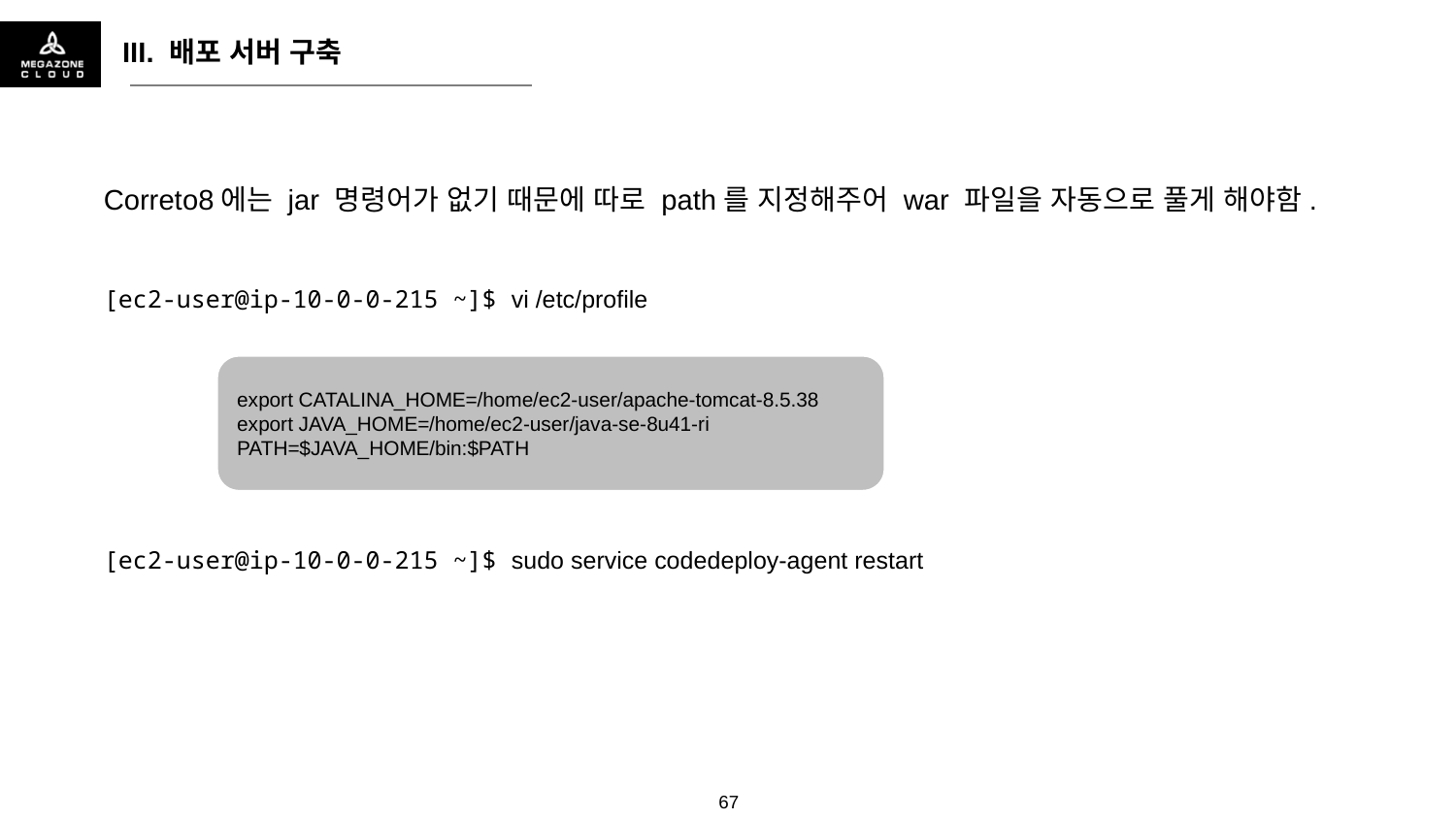

III. 배포 서버 구축
Correto8에는 jar 명령어가 없기 때문에 따로 path를 지정해주어 war 파일을 자동으로 풀게 해야함.

[ec2-user@ip-10-0-0-215 ~]$ vi /etc/profile

[ec2-user@ip-10-0-0-215 ~]$ sudo service codedeploy-agent restart

export CATALINA_HOME=/home/ec2-user/apache-tomcat-8.5.38
export JAVA_HOME=/home/ec2-user/java-se-8u41-ri
PATH=$JAVA_HOME/bin:$PATH
67